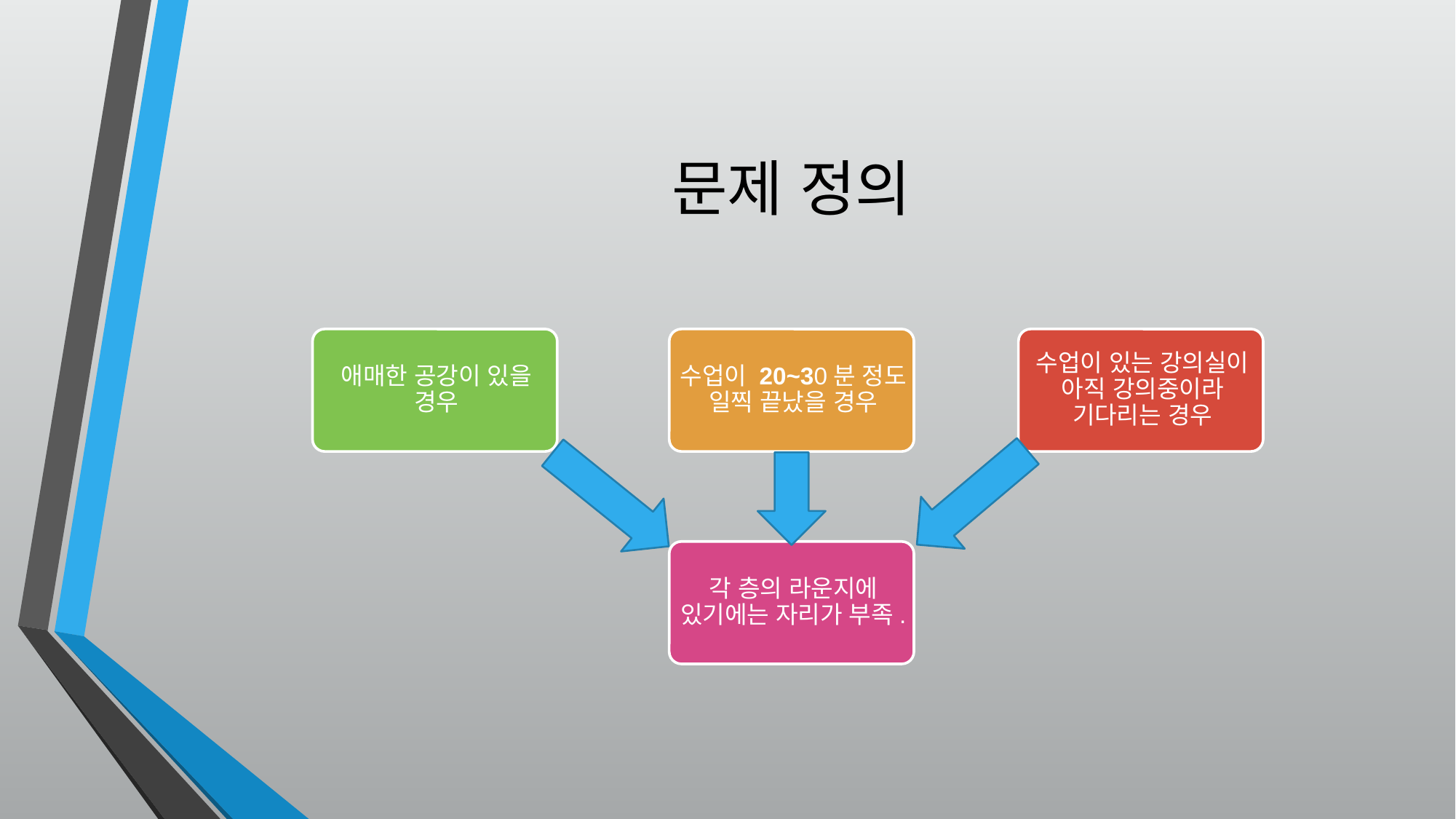

# 문제 정의
애매한 공강이 있을 경우
수업이 20~30분 정도 일찍 끝났을 경우
수업이 있는 강의실이 아직 강의중이라 기다리는 경우
각 층의 라운지에 있기에는 자리가 부족.